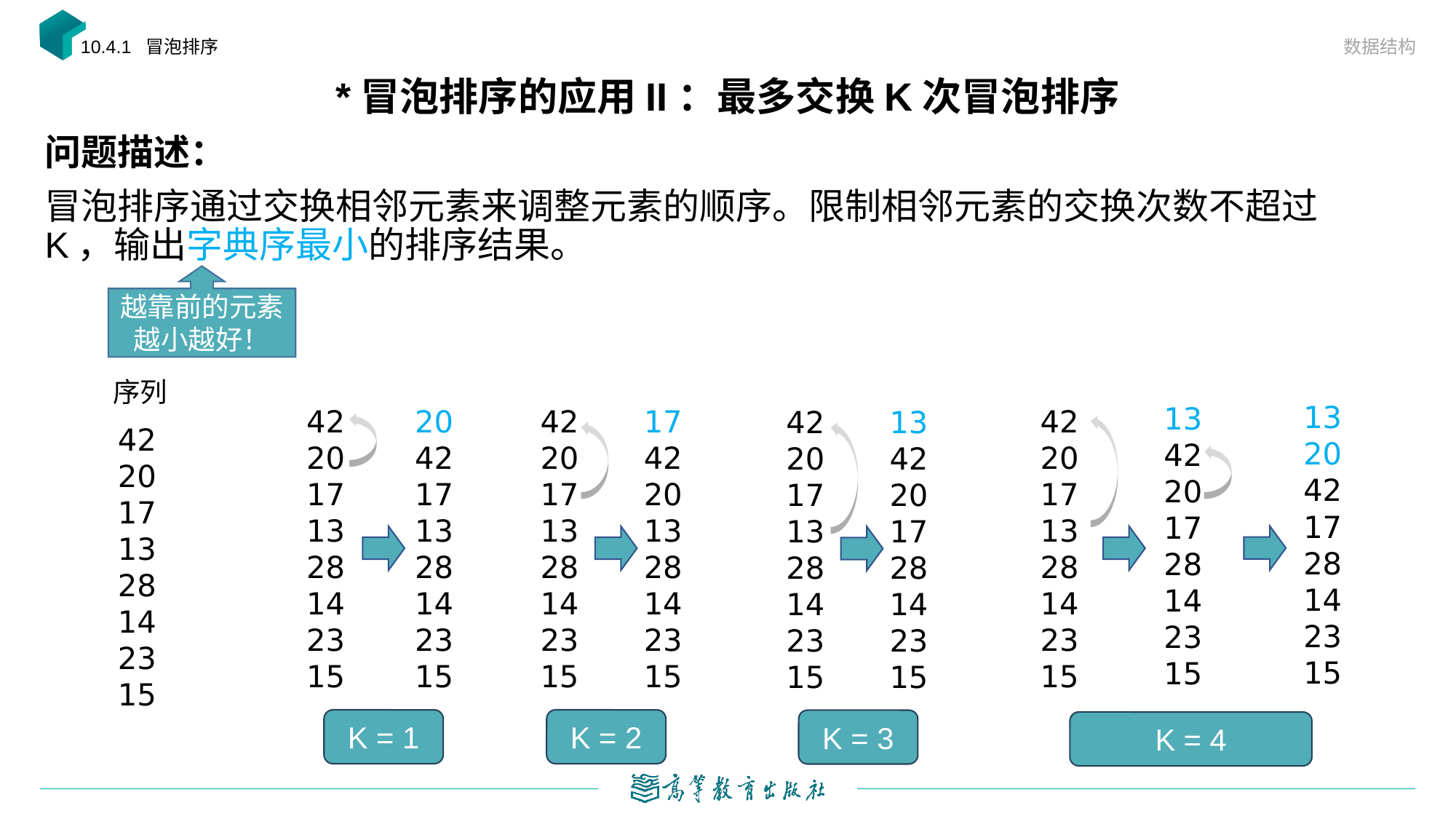

数据结构
10.4.1  冒泡排序
# *冒泡排序的应用II：最多交换K次冒泡排序
问题描述：
冒泡排序通过交换相邻元素来调整元素的顺序。限制相邻元素的交换次数不超过K，输出字典序最小的排序结果。

越靠前的元素越小越好！
序列
13
20
42
17
28
14
23
15
13
42
20
17
28
14
23
15
42
20
17
13
28
14
23
15
20
42
17
13
28
14
23
15
42
20
17
13
28
14
23
15
42
20
17
13
28
14
23
15
17
42
20
13
28
14
23
15
42
20
17
13
28
14
23
15
13
42
20
17
28
14
23
15
42
20
17
13
28
14
23
15

K = 1
K = 2
K = 3
K = 4